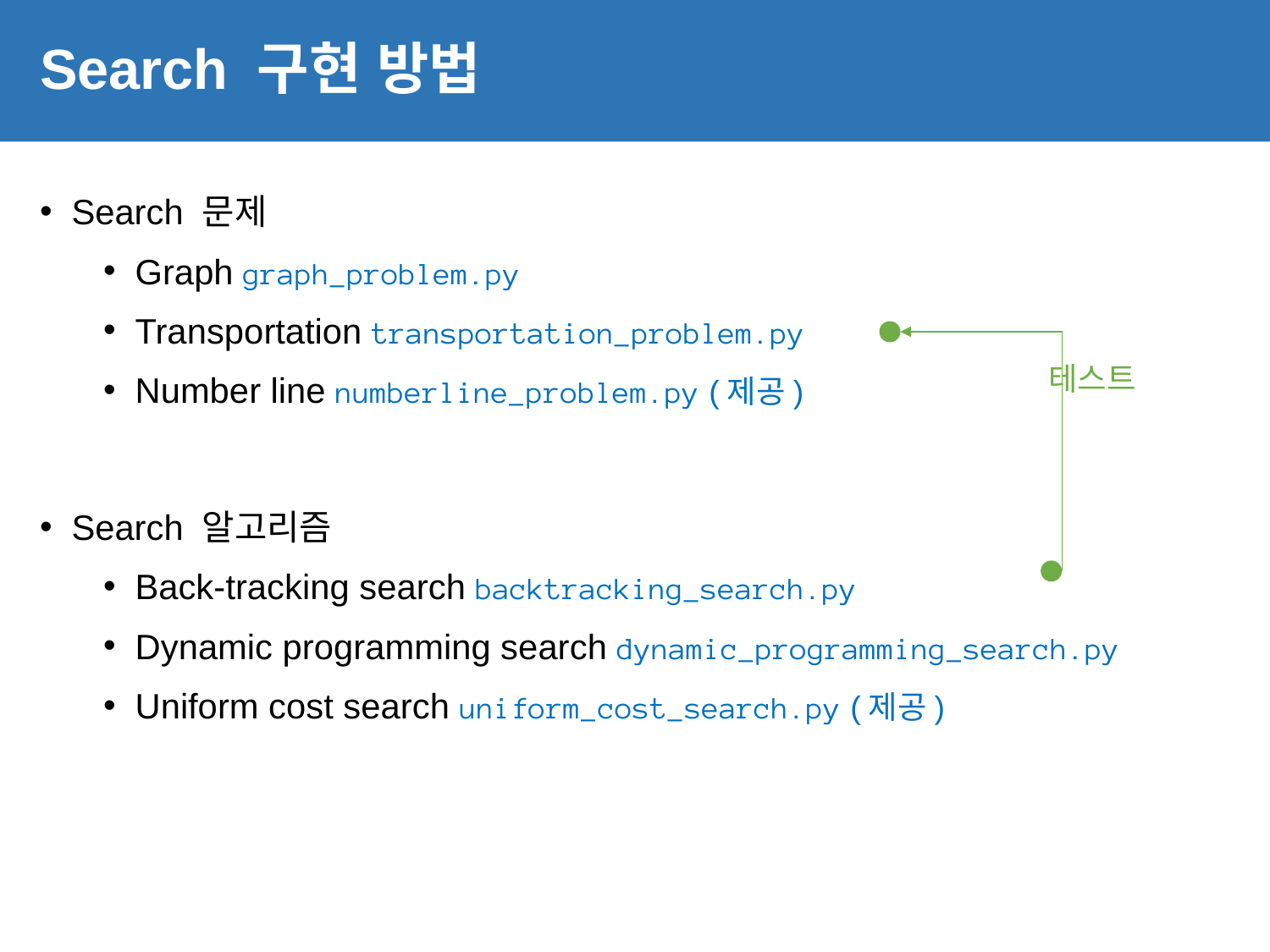

# Search 구현 방법
14
Search 문제
Graph graph_problem.py
Transportation transportation_problem.py
Number line numberline_problem.py (제공)

Search 알고리즘
Back-tracking search backtracking_search.py
Dynamic programming search dynamic_programming_search.py
Uniform cost search uniform_cost_search.py (제공)

테스트